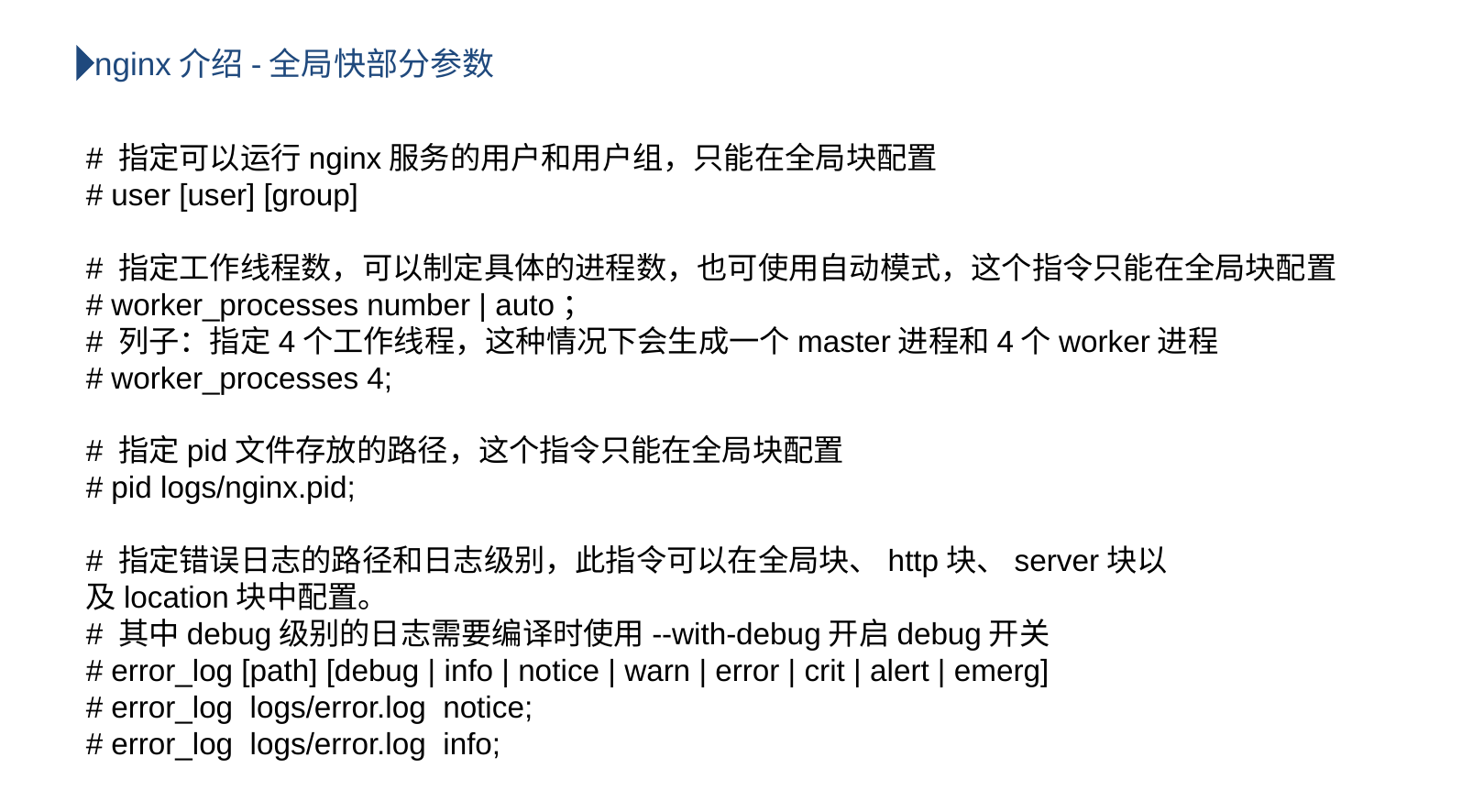

nginx介绍-全局快部分参数

# 指定可以运行nginx服务的用户和用户组，只能在全局块配置
# user [user] [group]

# 指定工作线程数，可以制定具体的进程数，也可使用自动模式，这个指令只能在全局块配置
# worker_processes number | auto；
# 列子：指定4个工作线程，这种情况下会生成一个master进程和4个worker进程
# worker_processes 4;

# 指定pid文件存放的路径，这个指令只能在全局块配置
# pid logs/nginx.pid;

# 指定错误日志的路径和日志级别，此指令可以在全局块、http块、server块以
及location块中配置。
# 其中debug级别的日志需要编译时使用--with-debug开启debug开关
# error_log [path] [debug | info | notice | warn | error | crit | alert | emerg]
# error_log  logs/error.log  notice;
# error_log  logs/error.log  info;